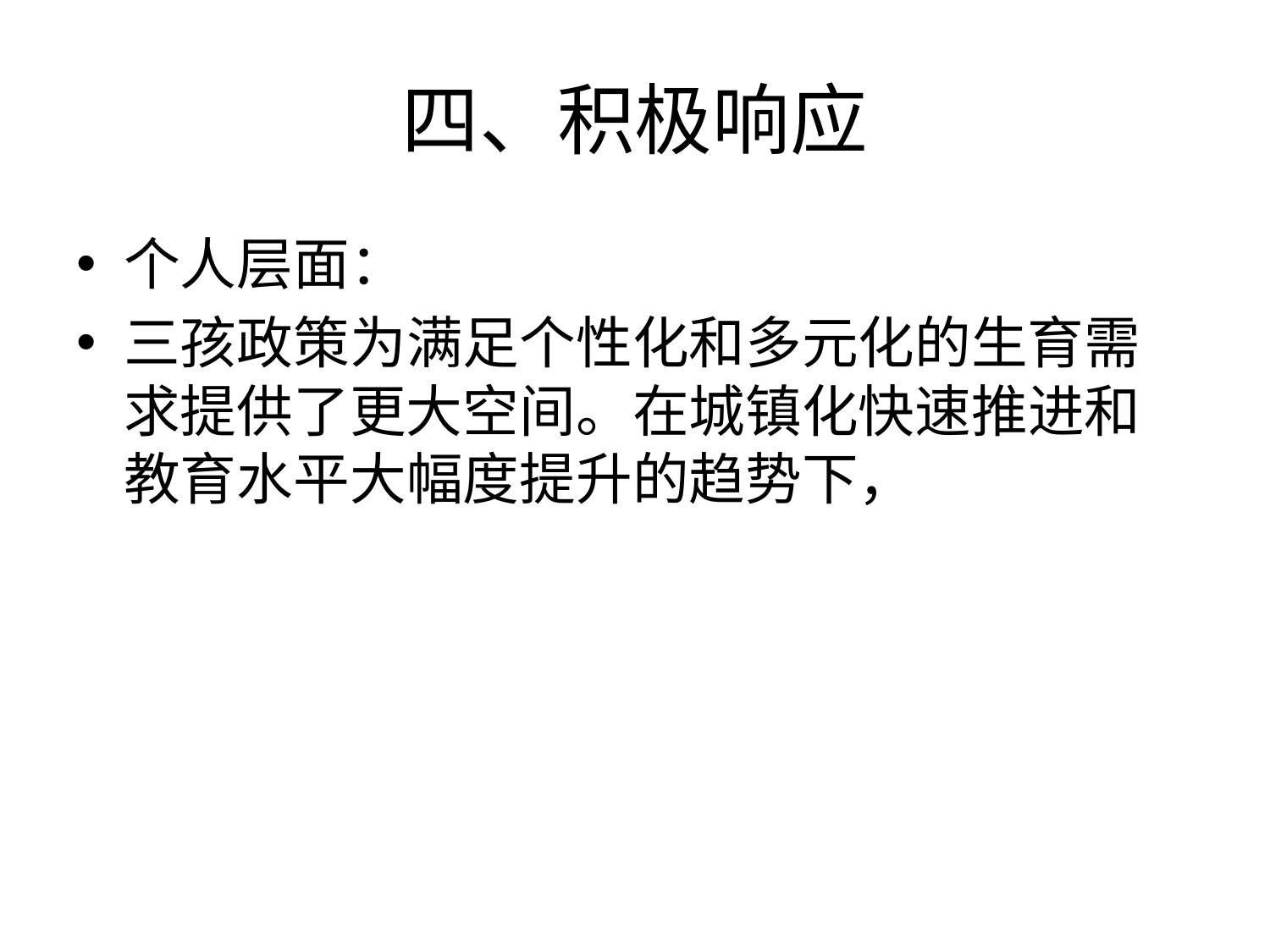

# 四、积极响应
个人层面：
三孩政策为满足个性化和多元化的生育需求提供了更大空间。在城镇化快速推进和教育水平大幅度提升的趋势下，